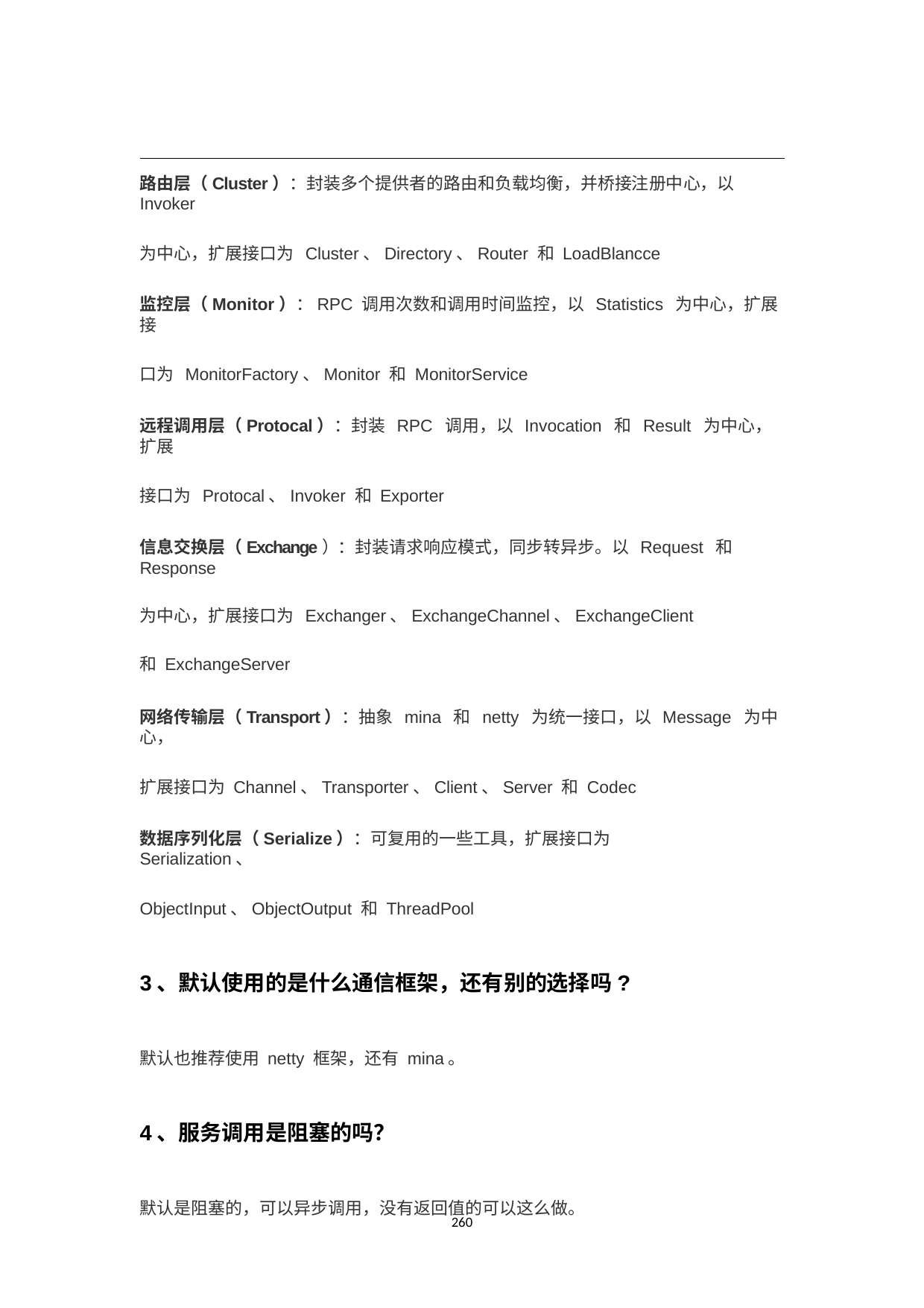

路由层（Cluster）：封装多个提供者的路由和负载均衡，并桥接注册中心，以 Invoker

为中心，扩展接口为 Cluster、Directory、Router 和LoadBlancce
监控层（Monitor）：RPC 调用次数和调用时间监控，以 Statistics 为中心，扩展接

口为 MonitorFactory、Monitor 和MonitorService
远程调用层（Protocal）：封装 RPC 调用，以 Invocation 和 Result 为中心，扩展

接口为 Protocal、Invoker 和Exporter
信息交换层（Exchange）：封装请求响应模式，同步转异步。以 Request 和 Response
为中心，扩展接口为 Exchanger、ExchangeChannel、ExchangeClient 和 ExchangeServer
网络传输层（Transport）：抽象 mina 和 netty 为统一接口，以 Message 为中心，

扩展接口为Channel、Transporter、Client、Server 和Codec
数据序列化层（Serialize）：可复用的一些工具，扩展接口为 Serialization、

ObjectInput、ObjectOutput 和ThreadPool

3、默认使用的是什么通信框架，还有别的选择吗?

默认也推荐使用 netty 框架，还有mina。

4、服务调用是阻塞的吗？

默认是阻塞的，可以异步调用，没有返回值的可以这么做。
260